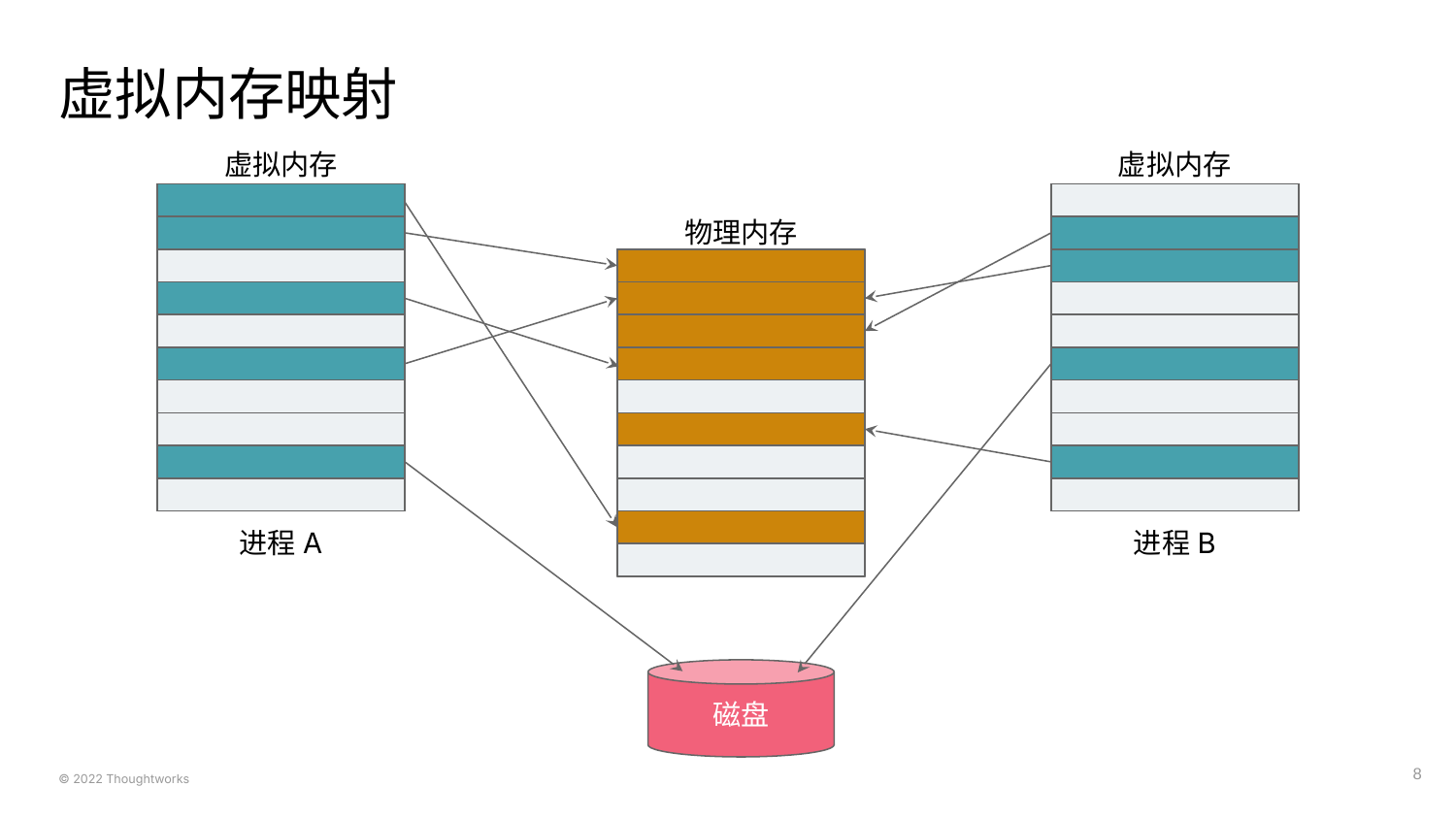

# 虚拟内存映射

虚拟内存
虚拟内存

物理内存

进程A

进程B

磁盘
8